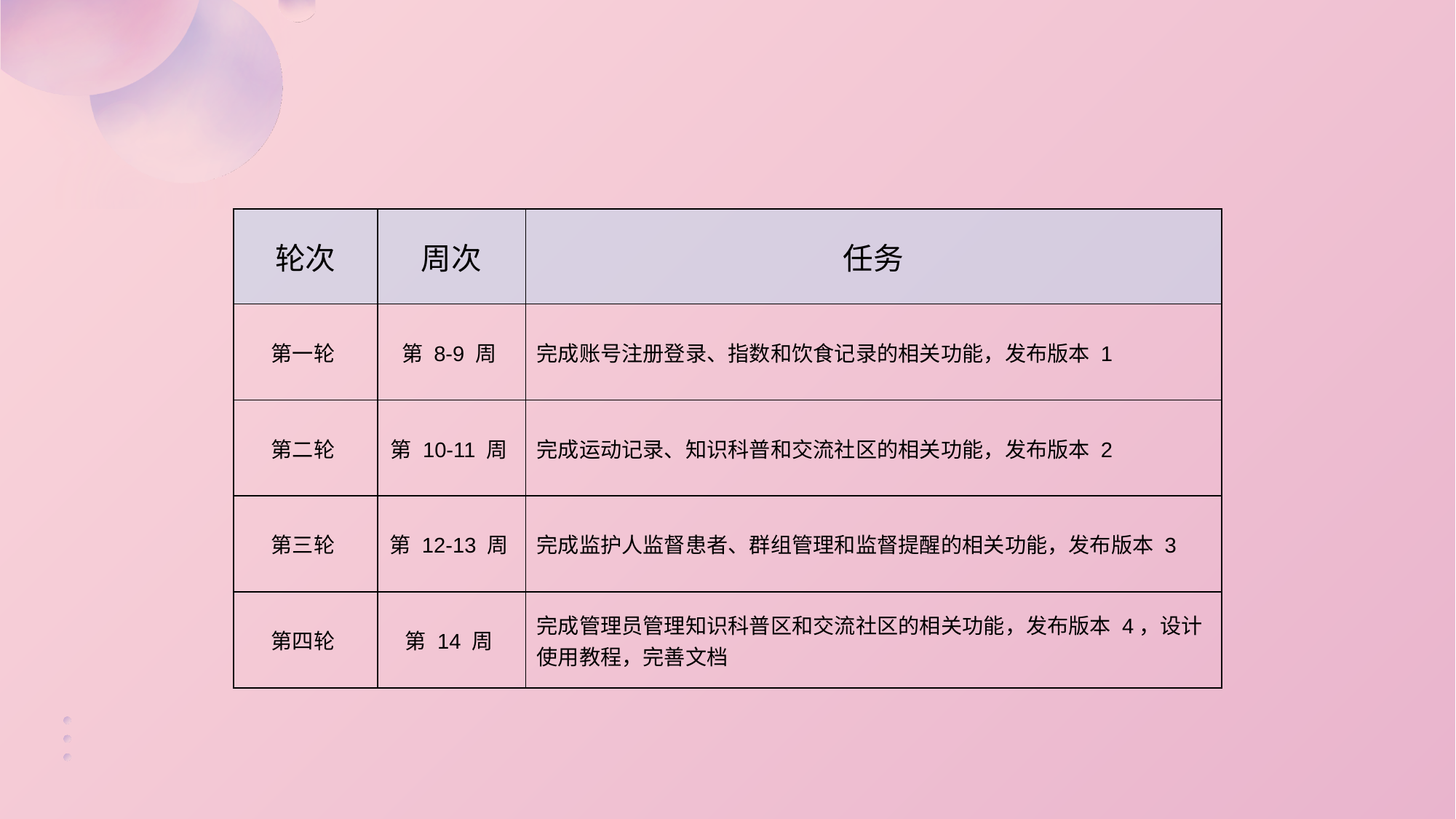

| 轮次 | 周次 | 任务 |
| --- | --- | --- |
| 第一轮 | 第 8-9 周 | 完成账号注册登录、指数和饮食记录的相关功能，发布版本 1 |
| 第二轮 | 第 10-11 周 | 完成运动记录、知识科普和交流社区的相关功能，发布版本 2 |
| 第三轮 | 第 12-13 周 | 完成监护人监督患者、群组管理和监督提醒的相关功能，发布版本 3 |
| 第四轮 | 第 14 周 | 完成管理员管理知识科普区和交流社区的相关功能，发布版本 4，设计使用教程，完善文档 |